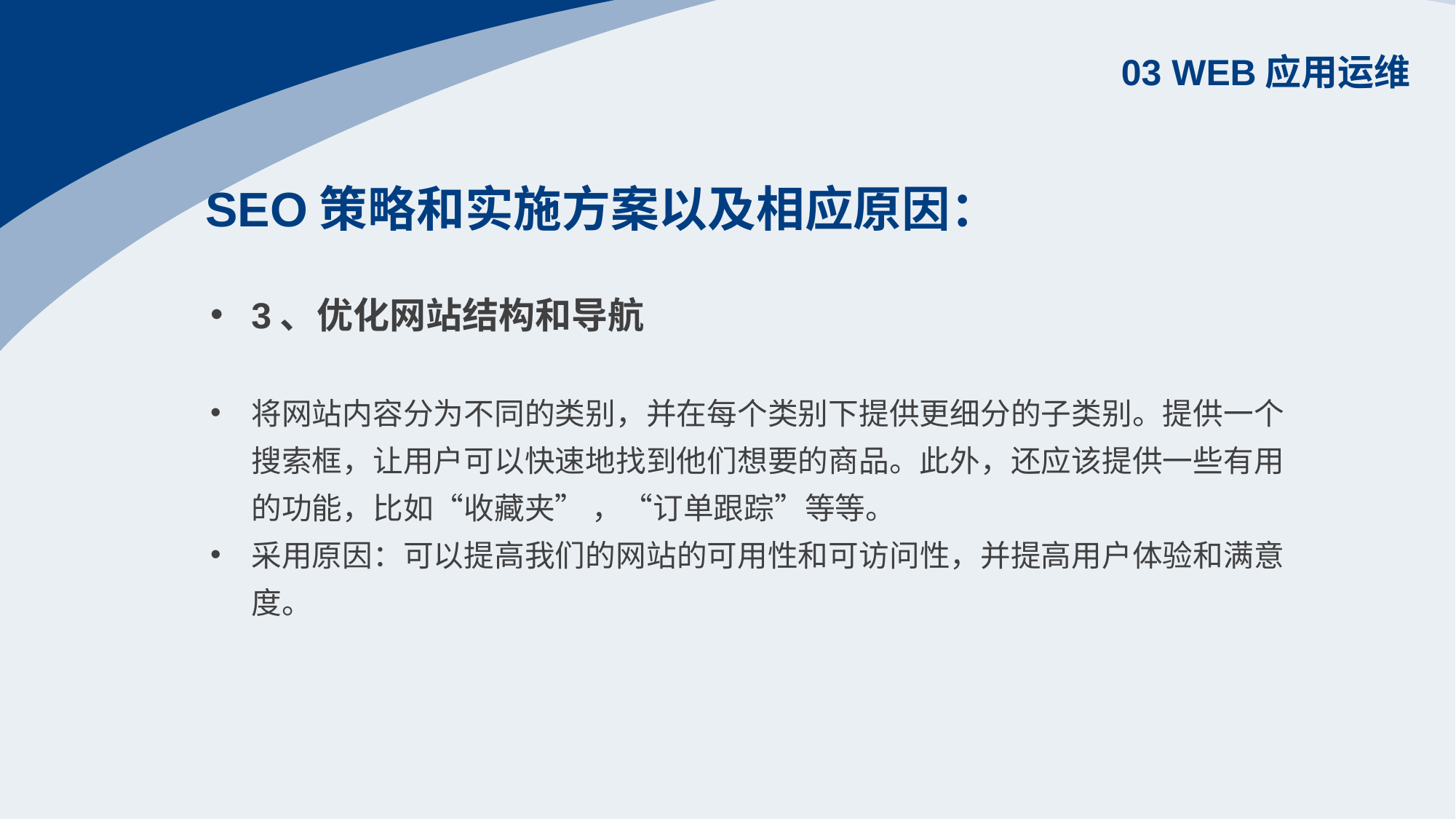

03 WEB应用运维
SEO策略和实施方案以及相应原因：
3、优化网站结构和导航

将网站内容分为不同的类别，并在每个类别下提供更细分的子类别。提供一个搜索框，让用户可以快速地找到他们想要的商品。此外，还应该提供一些有用的功能，比如“收藏夹” ，“订单跟踪”等等。
采用原因：可以提高我们的网站的可用性和可访问性，并提高用户体验和满意度。